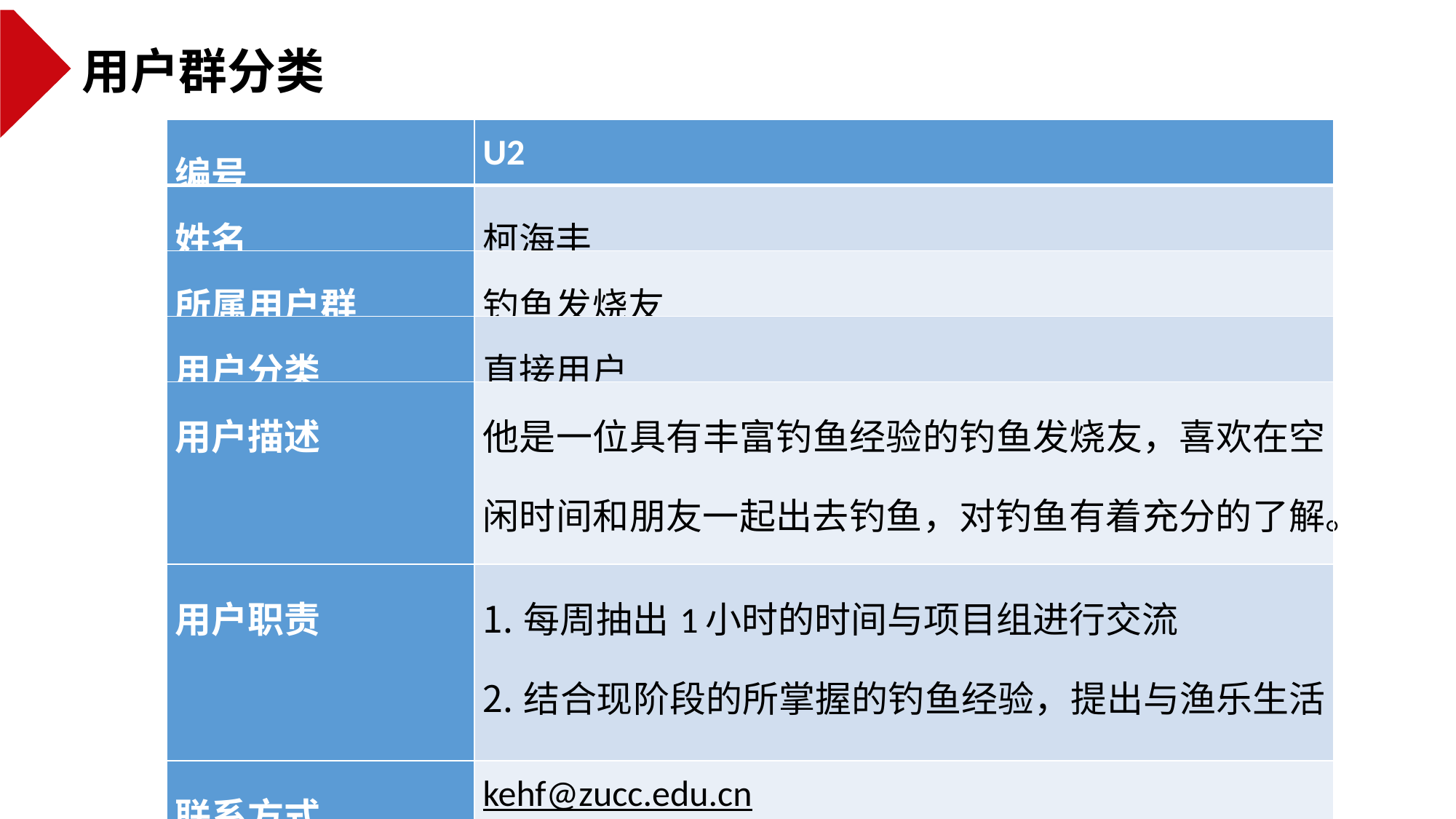

用户群分类
| 编号 | U2 |
| --- | --- |
| 姓名 | 柯海丰 |
| 所属用户群 | 钓鱼发烧友 |
| 用户分类 | 直接用户 |
| 用户描述 | 他是一位具有丰富钓鱼经验的钓鱼发烧友，喜欢在空闲时间和朋友一起出去钓鱼，对钓鱼有着充分的了解。 |
| 用户职责 | 每周抽出1小时的时间与项目组进行交流 结合现阶段的所掌握的钓鱼经验，提出与渔乐生活相关的需求 |
| 联系方式 | kehf@zucc.edu.cn |